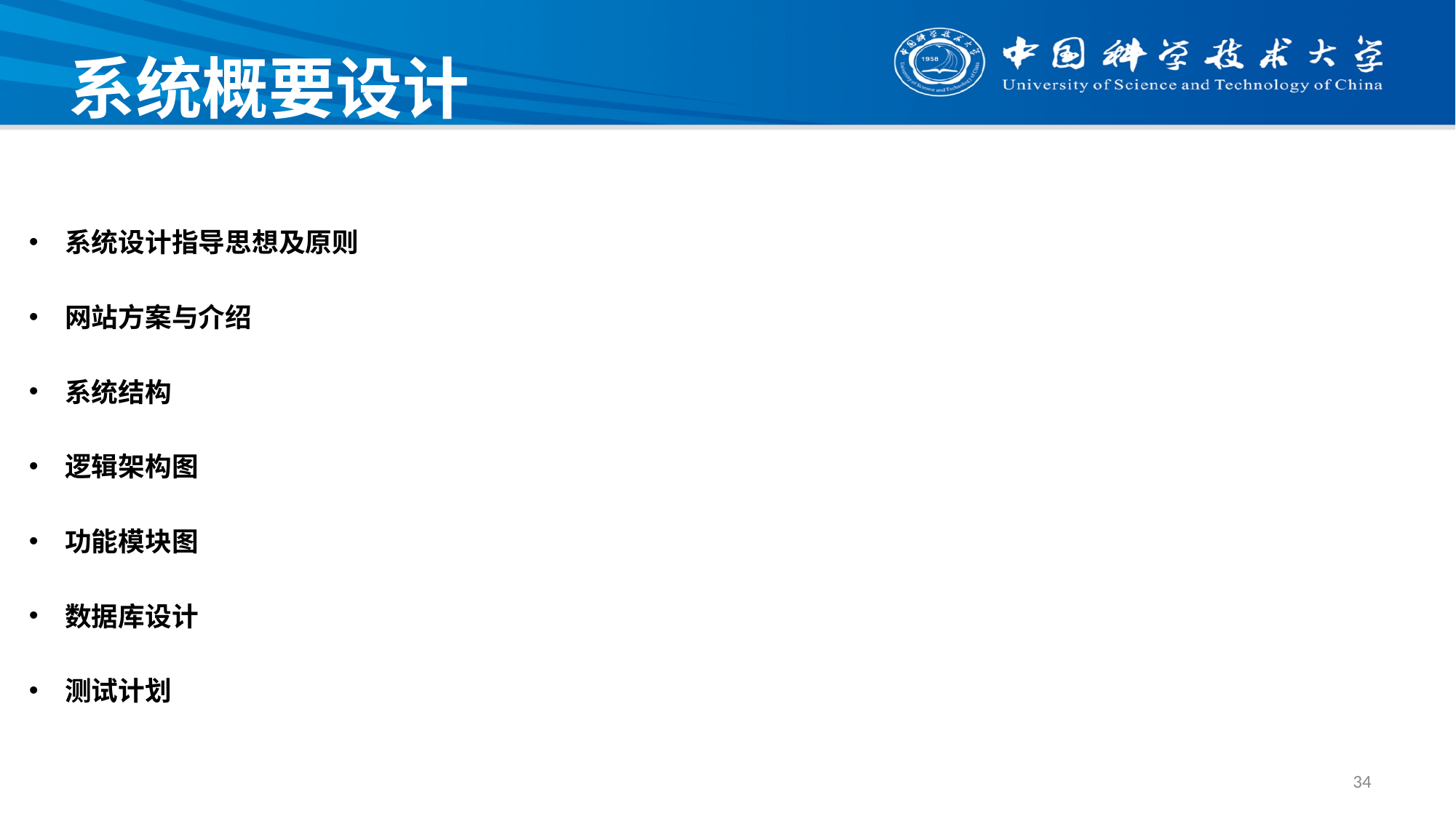

# 系统概要设计

系统设计指导思想及原则

网站方案与介绍

系统结构

逻辑架构图

功能模块图

数据库设计

测试计划

34